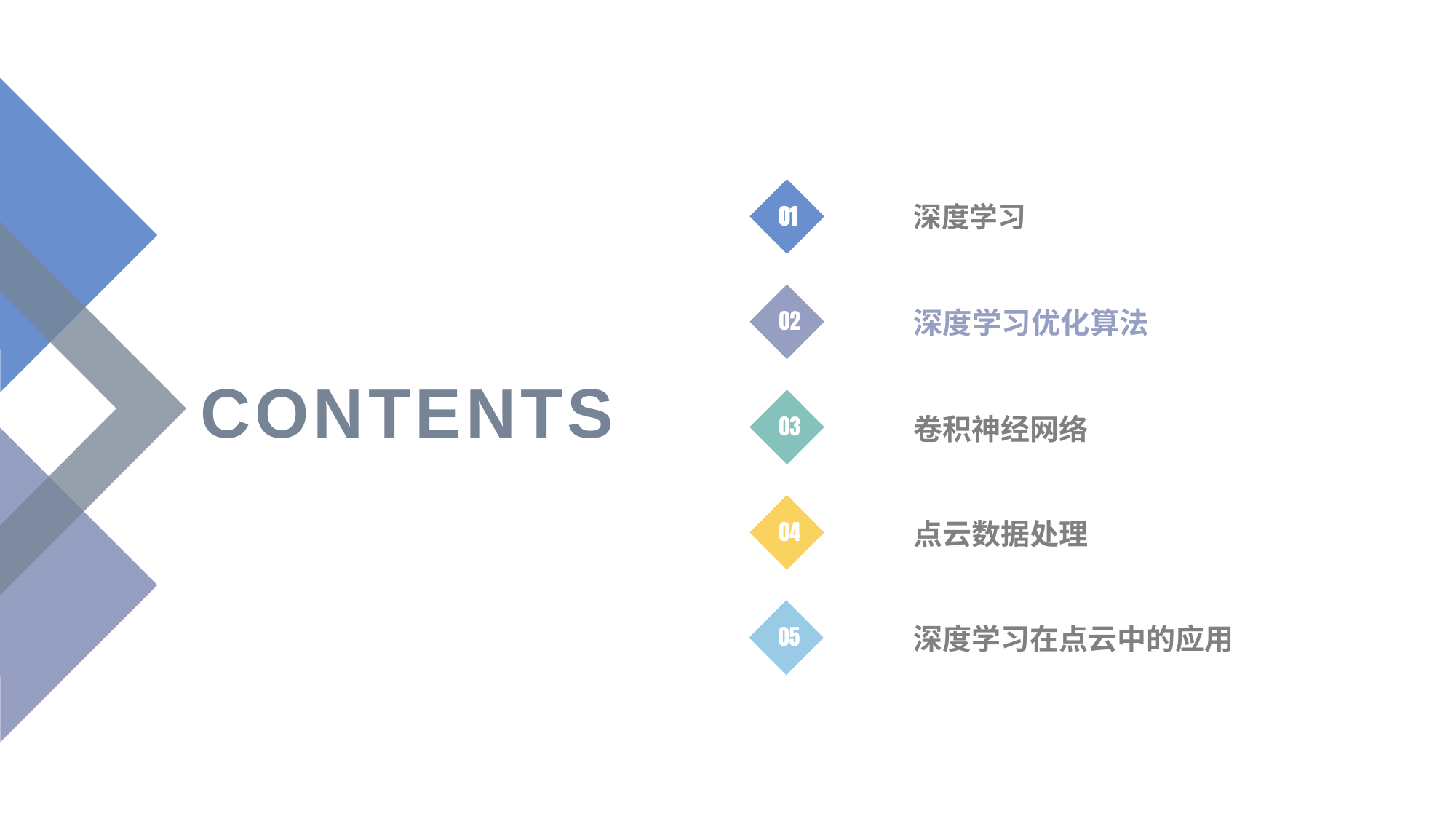

01
深度学习
02
深度学习优化算法
CONTENTS
03
04
05
卷积神经网络
点云数据处理
深度学习在点云中的应用